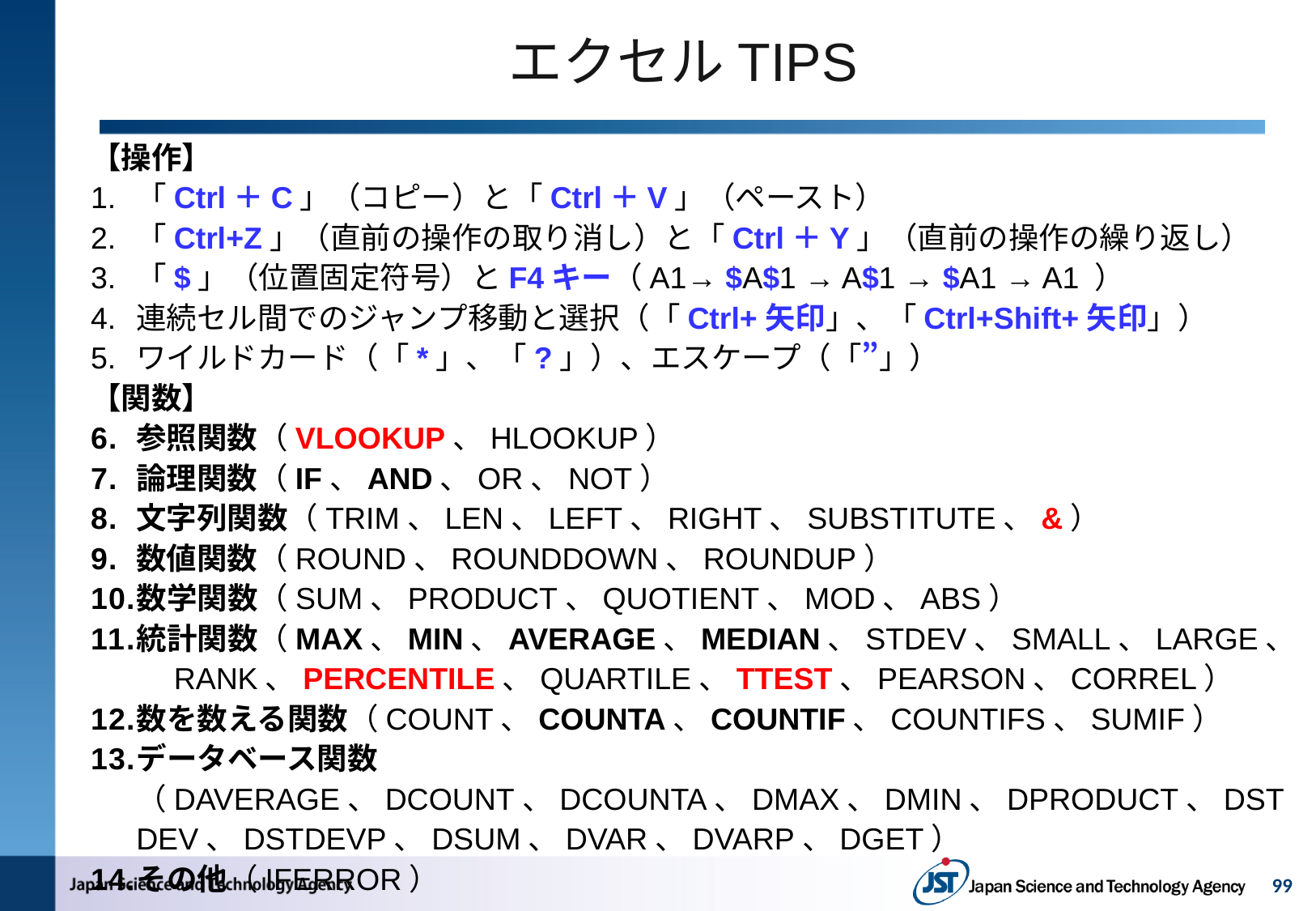

# エクセルTIPS
【操作】
「Ctrl＋C」（コピー）と「Ctrl＋V」（ペースト）
「Ctrl+Z」（直前の操作の取り消し）と「Ctrl＋Y」（直前の操作の繰り返し）
「$」（位置固定符号）とF4キー（A1→ $A$1 → A$1 → $A1 → A1 ）
連続セル間でのジャンプ移動と選択（「Ctrl+矢印」、「Ctrl+Shift+矢印」）
ワイルドカード（「*」、「?」）、エスケープ（「”」）
【関数】
参照関数（VLOOKUP、HLOOKUP）
論理関数（IF、AND、OR、NOT）
文字列関数（TRIM、LEN、LEFT、RIGHT、SUBSTITUTE、&）
数値関数（ROUND、ROUNDDOWN、ROUNDUP）
数学関数（SUM、PRODUCT、QUOTIENT、MOD、ABS）
統計関数（MAX、MIN、AVERAGE、MEDIAN、STDEV、SMALL、LARGE、　RANK、PERCENTILE、QUARTILE、TTEST、PEARSON、CORREL）
数を数える関数（COUNT、COUNTA、COUNTIF、COUNTIFS、SUMIF）
データベース関数（DAVERAGE、DCOUNT、DCOUNTA、DMAX、DMIN、DPRODUCT、DSTDEV、DSTDEVP、DSUM、DVAR、DVARP、DGET）
その他（IFERROR）
99